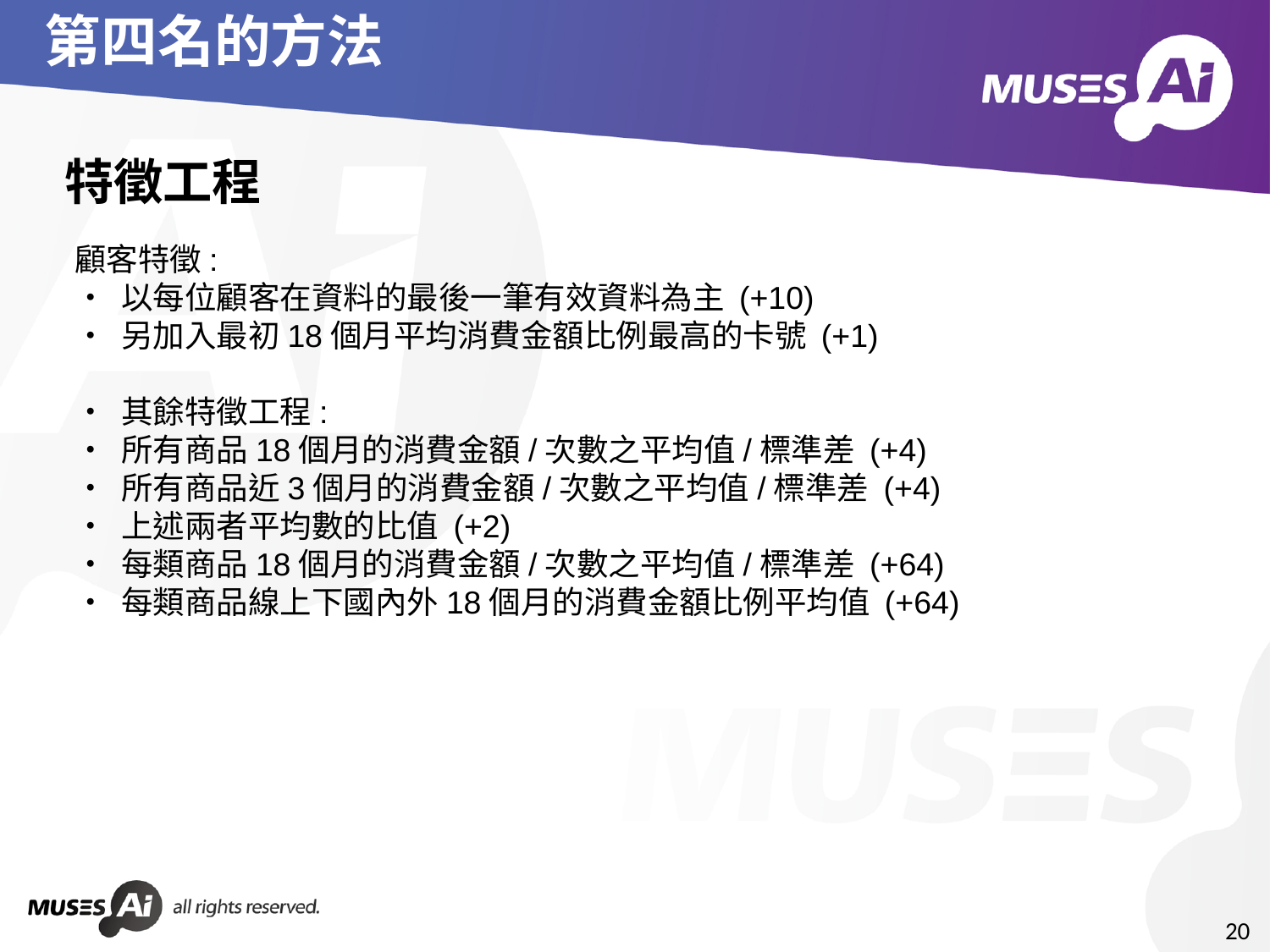

# 第四名的方法
特徵工程
顧客特徵:
• 以每位顧客在資料的最後一筆有效資料為主 (+10)
• 另加入最初18個月平均消費金額比例最高的卡號 (+1)

• 其餘特徵工程:
• 所有商品18個月的消費金額/次數之平均值/標準差 (+4)
• 所有商品近3個月的消費金額/次數之平均值/標準差 (+4)
• 上述兩者平均數的比值 (+2)
• 每類商品18個月的消費金額/次數之平均值/標準差 (+64)
• 每類商品線上下國內外18個月的消費金額比例平均值 (+64)
20